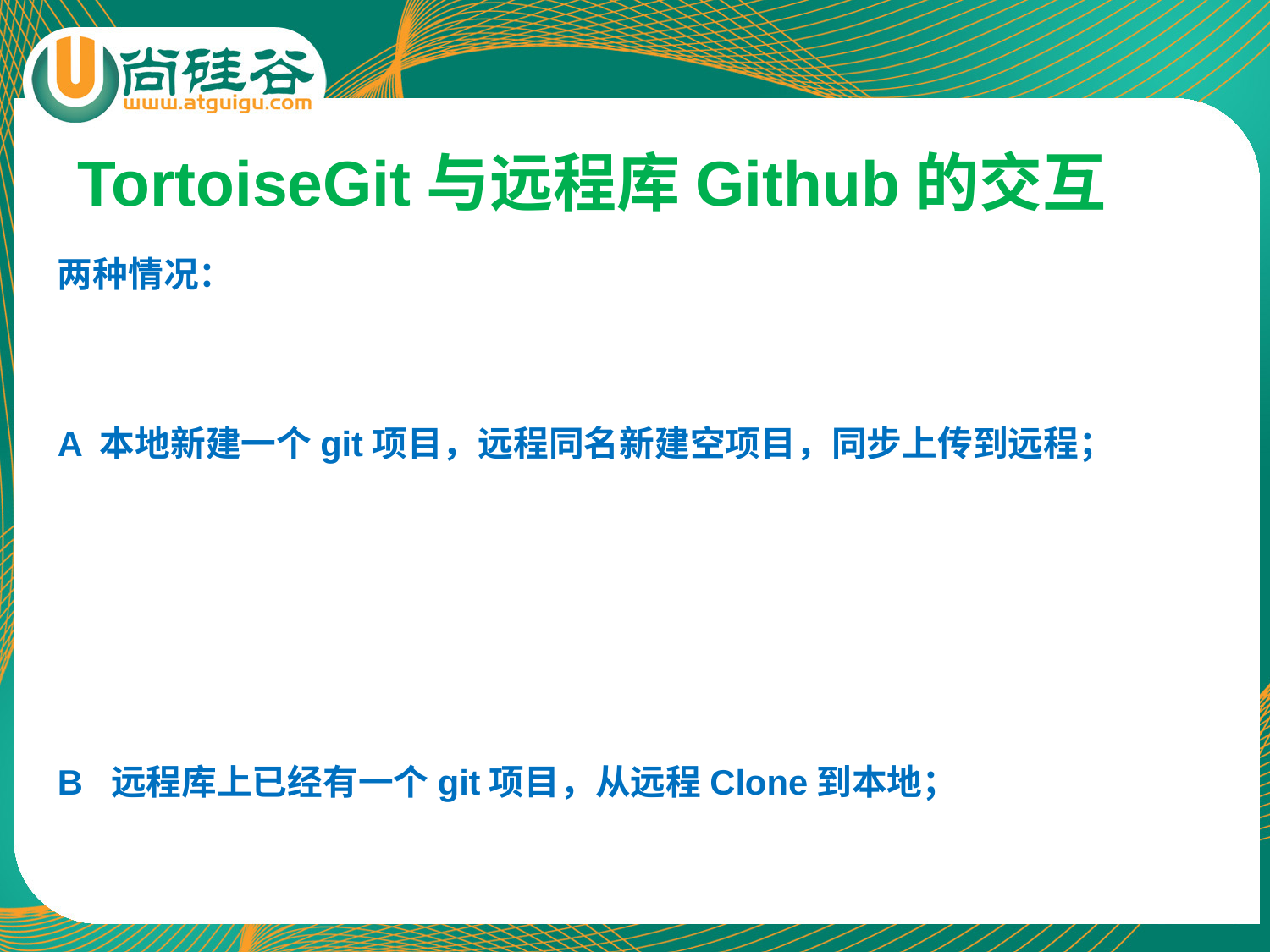

TortoiseGit与远程库Github的交互
两种情况：

A 本地新建一个git项目，远程同名新建空项目，同步上传到远程；

B  远程库上已经有一个git项目，从远程Clone到本地；